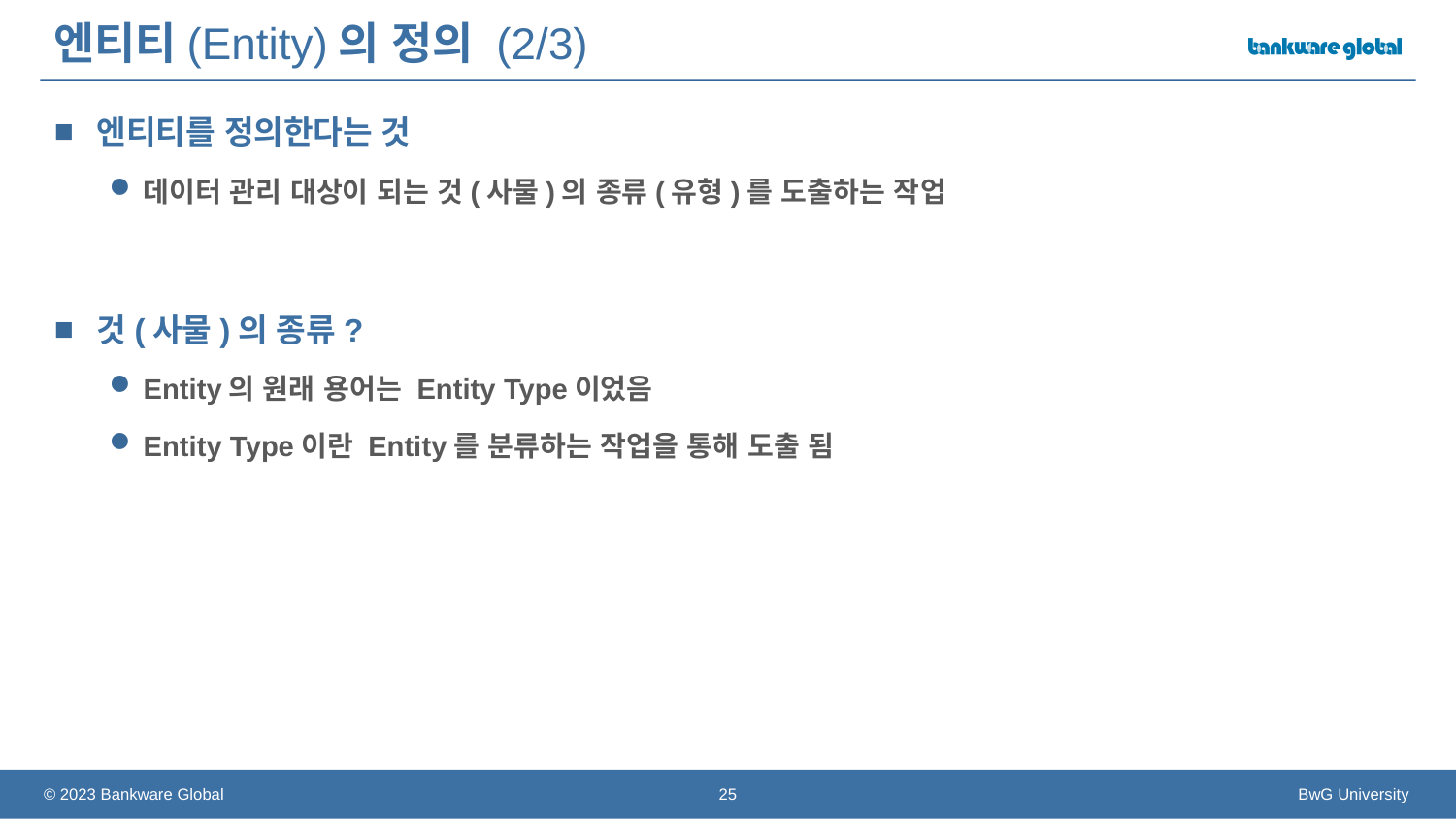

# 엔티티(Entity)의 정의 (2/3)
엔티티를 정의한다는 것
데이터 관리 대상이 되는 것(사물)의 종류(유형)를 도출하는 작업

것(사물)의 종류?
Entity의 원래 용어는 Entity Type이었음
Entity Type이란 Entity를 분류하는 작업을 통해 도출 됨
25